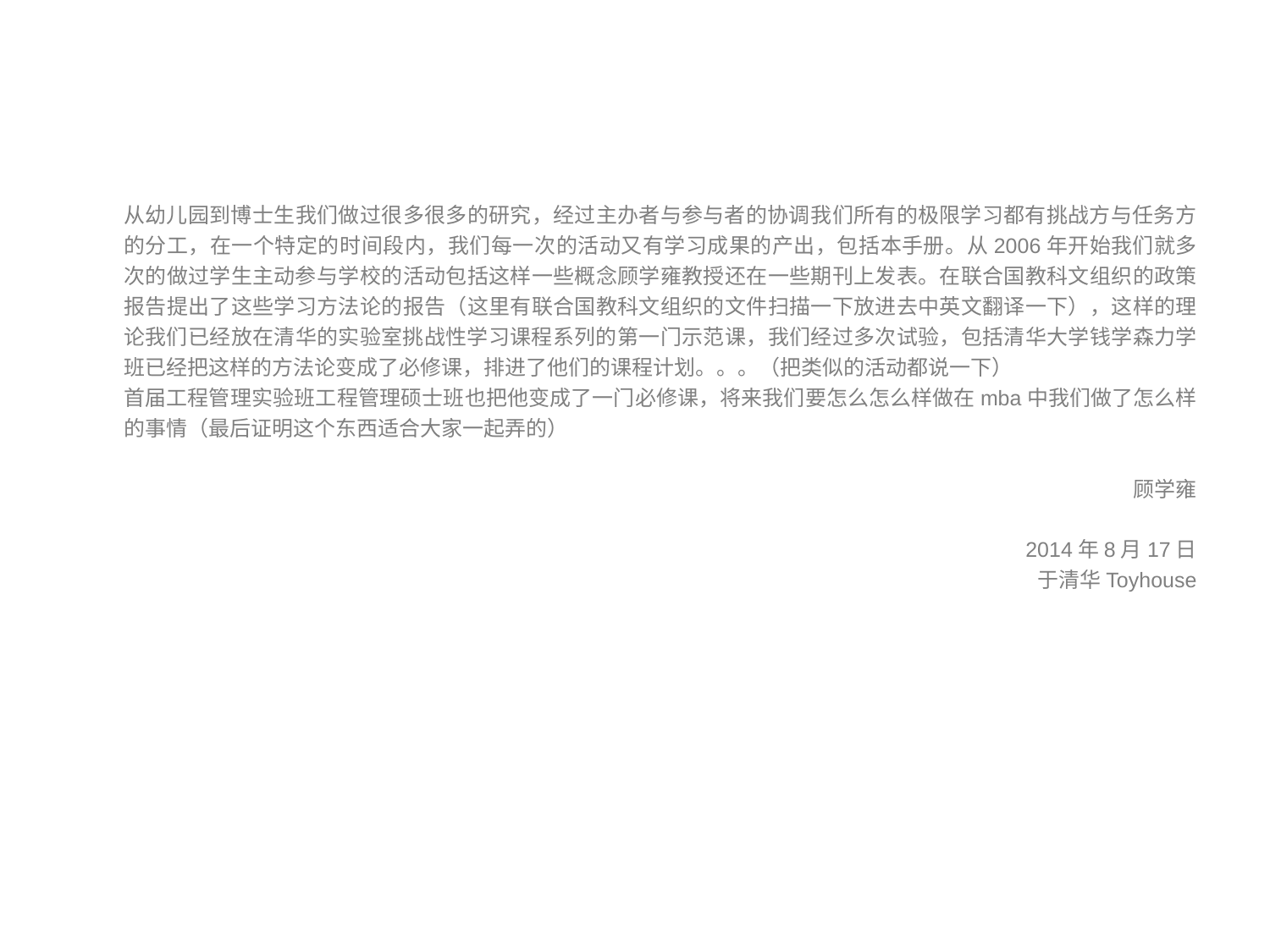

#
从幼儿园到博士生我们做过很多很多的研究，经过主办者与参与者的协调我们所有的极限学习都有挑战方与任务方的分工，在一个特定的时间段内，我们每一次的活动又有学习成果的产出，包括本手册。从2006年开始我们就多次的做过学生主动参与学校的活动包括这样一些概念顾学雍教授还在一些期刊上发表。在联合国教科文组织的政策报告提出了这些学习方法论的报告（这里有联合国教科文组织的文件扫描一下放进去中英文翻译一下），这样的理论我们已经放在清华的实验室挑战性学习课程系列的第一门示范课，我们经过多次试验，包括清华大学钱学森力学班已经把这样的方法论变成了必修课，排进了他们的课程计划。。。（把类似的活动都说一下）
首届工程管理实验班工程管理硕士班也把他变成了一门必修课，将来我们要怎么怎么样做在mba中我们做了怎么样的事情（最后证明这个东西适合大家一起弄的）

顾学雍

2014年8月17日
于清华Toyhouse